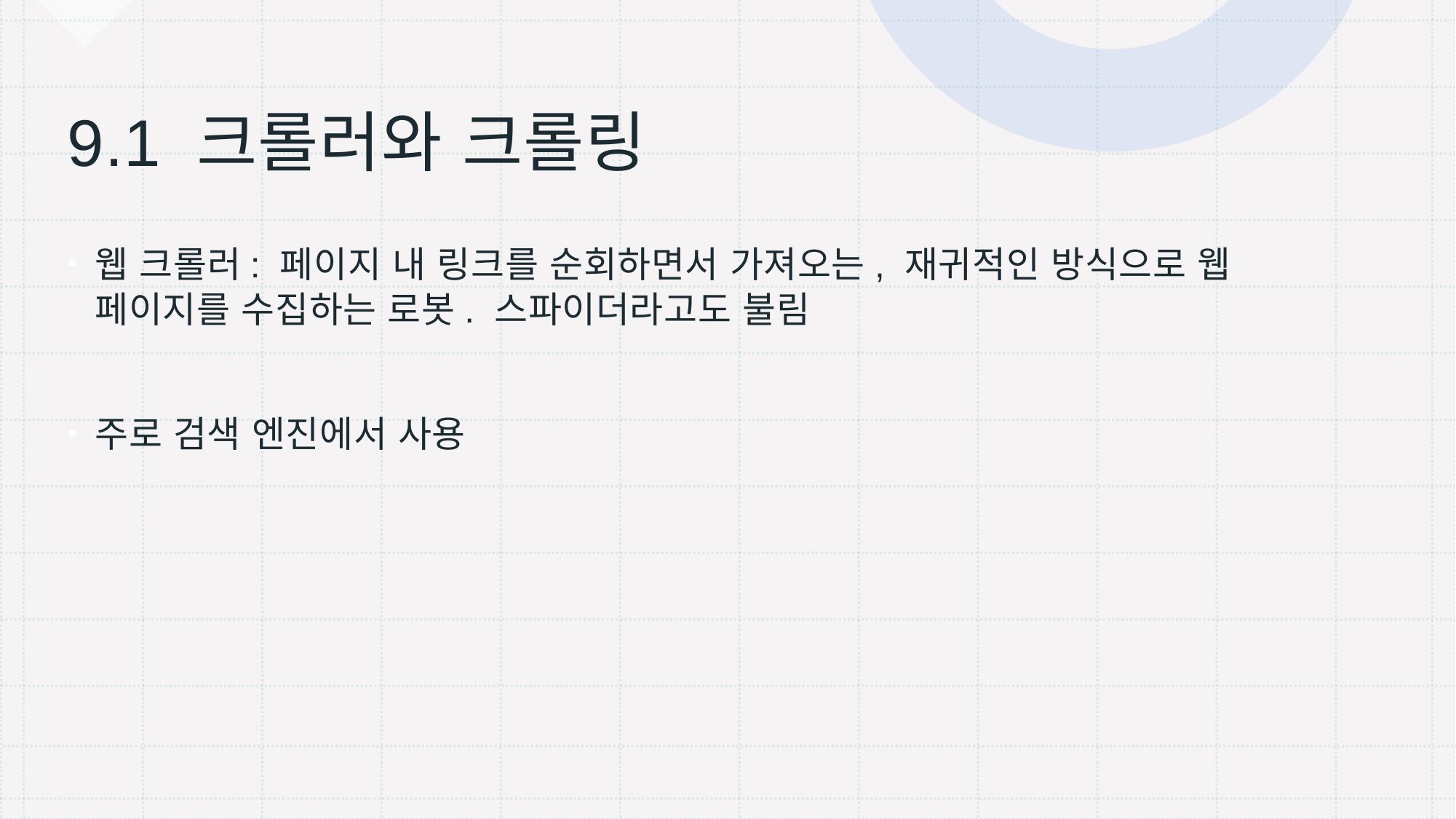

# 9.1 크롤러와 크롤링
웹 크롤러: 페이지 내 링크를 순회하면서 가져오는, 재귀적인 방식으로 웹 페이지를 수집하는 로봇. 스파이더라고도 불림

주로 검색 엔진에서 사용